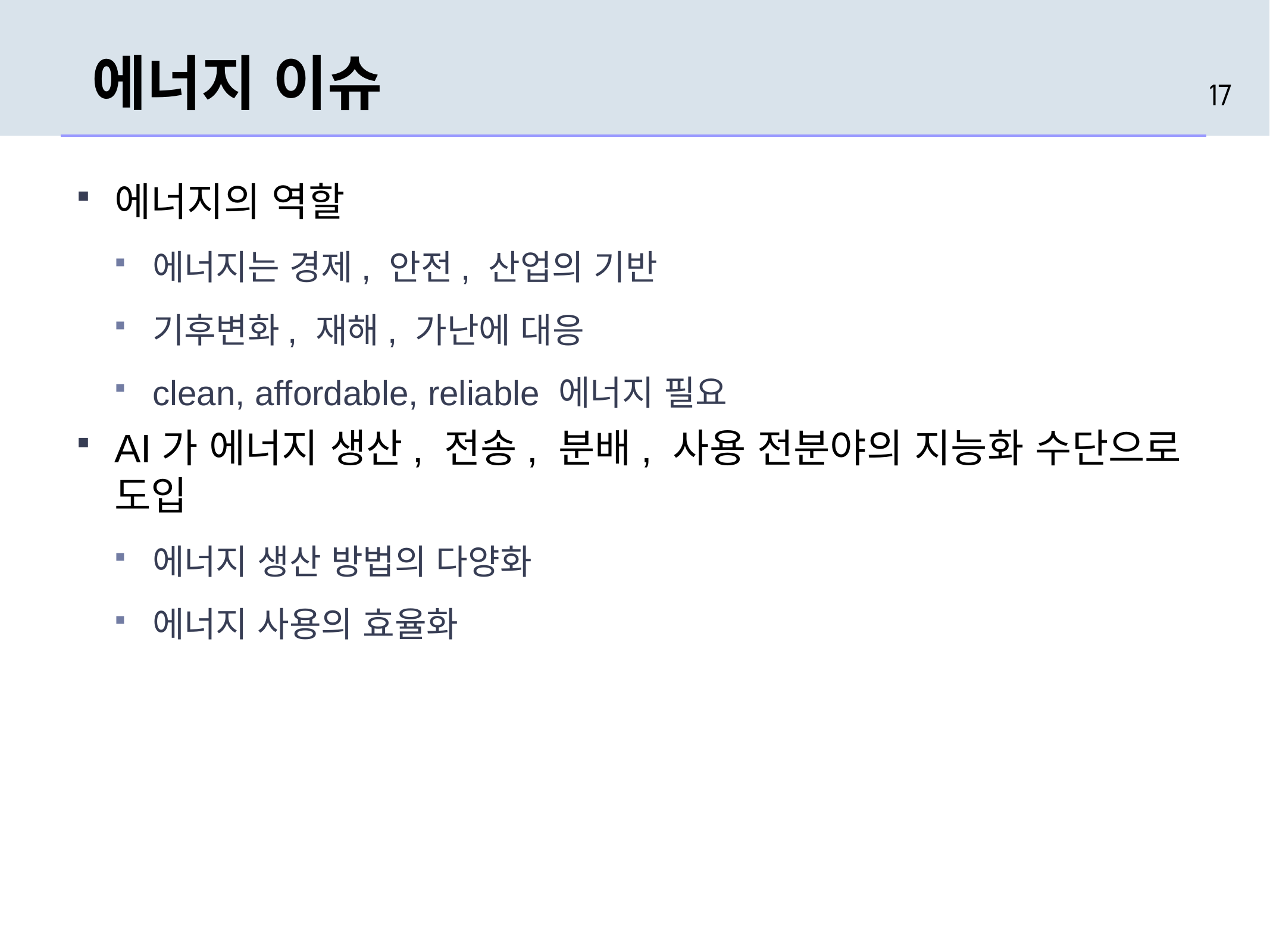

# 에너지 이슈
17
에너지의 역할
에너지는 경제, 안전, 산업의 기반
기후변화, 재해, 가난에 대응
clean, affordable, reliable 에너지 필요
AI가 에너지 생산, 전송, 분배, 사용 전분야의 지능화 수단으로 도입
에너지 생산 방법의 다양화
에너지 사용의 효율화